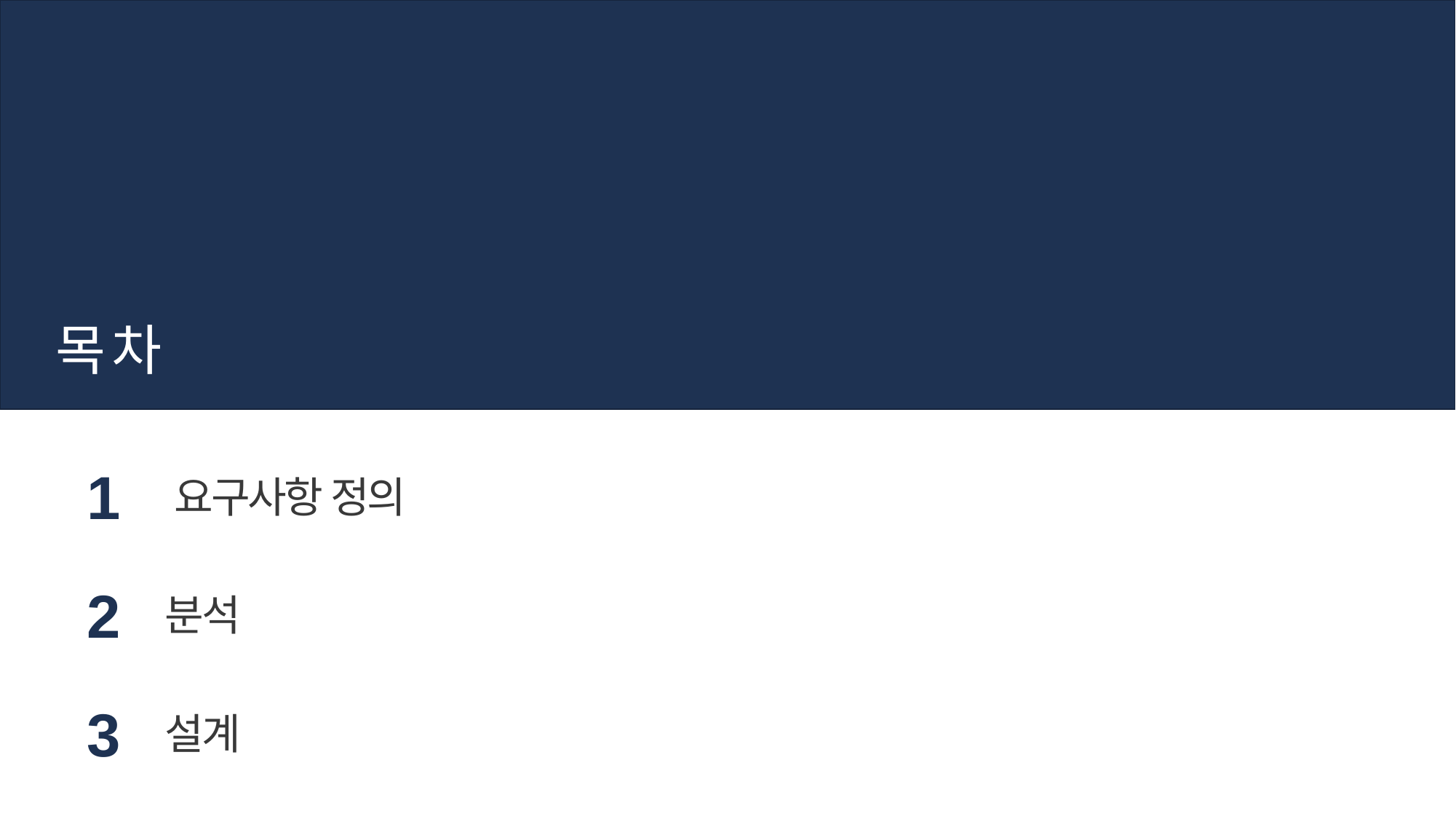

목 차
1
요구사항 정의
2
분석
3
설계